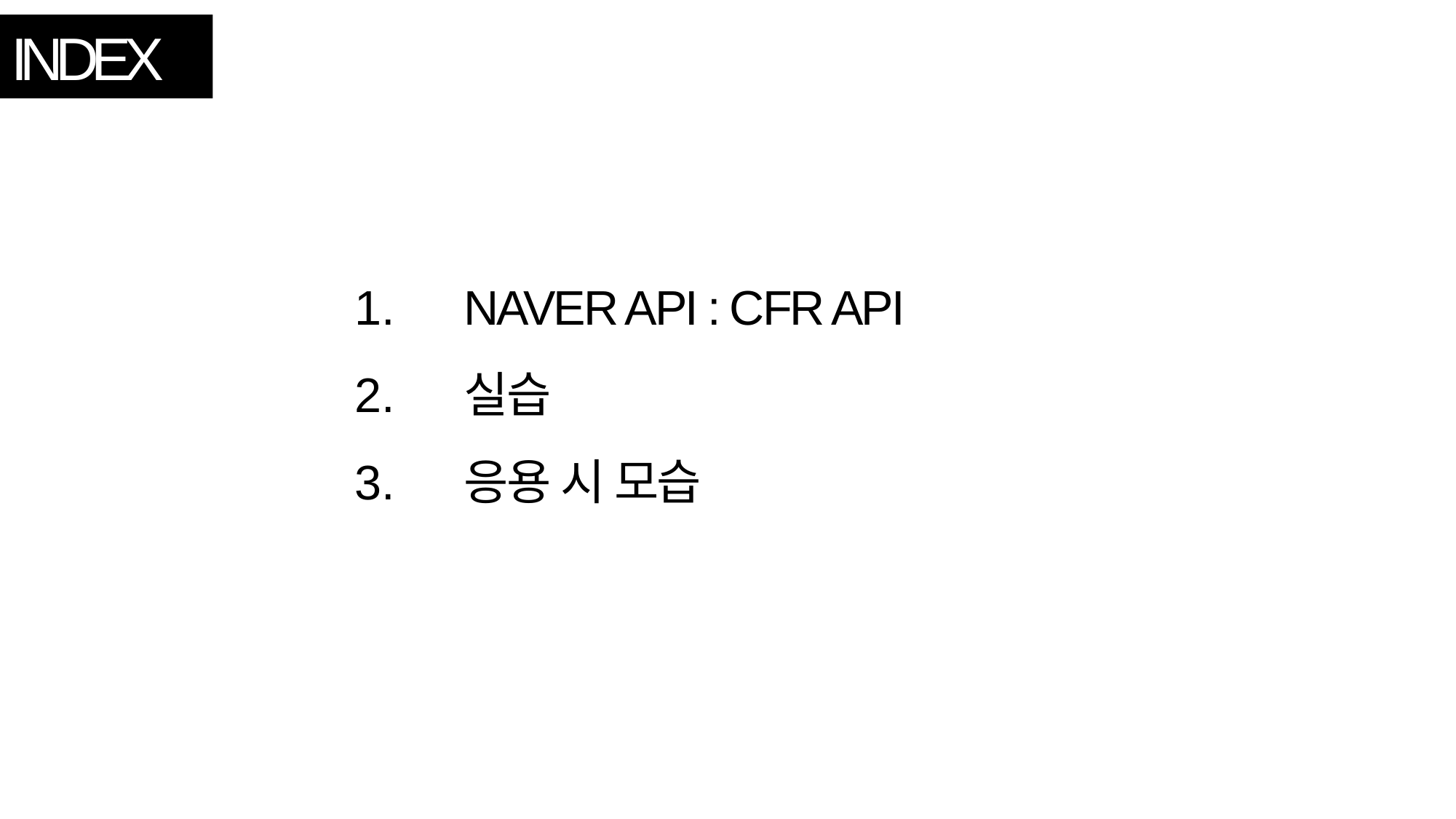

# INDEX
NAVER API : CFR API
실습
응용 시 모습